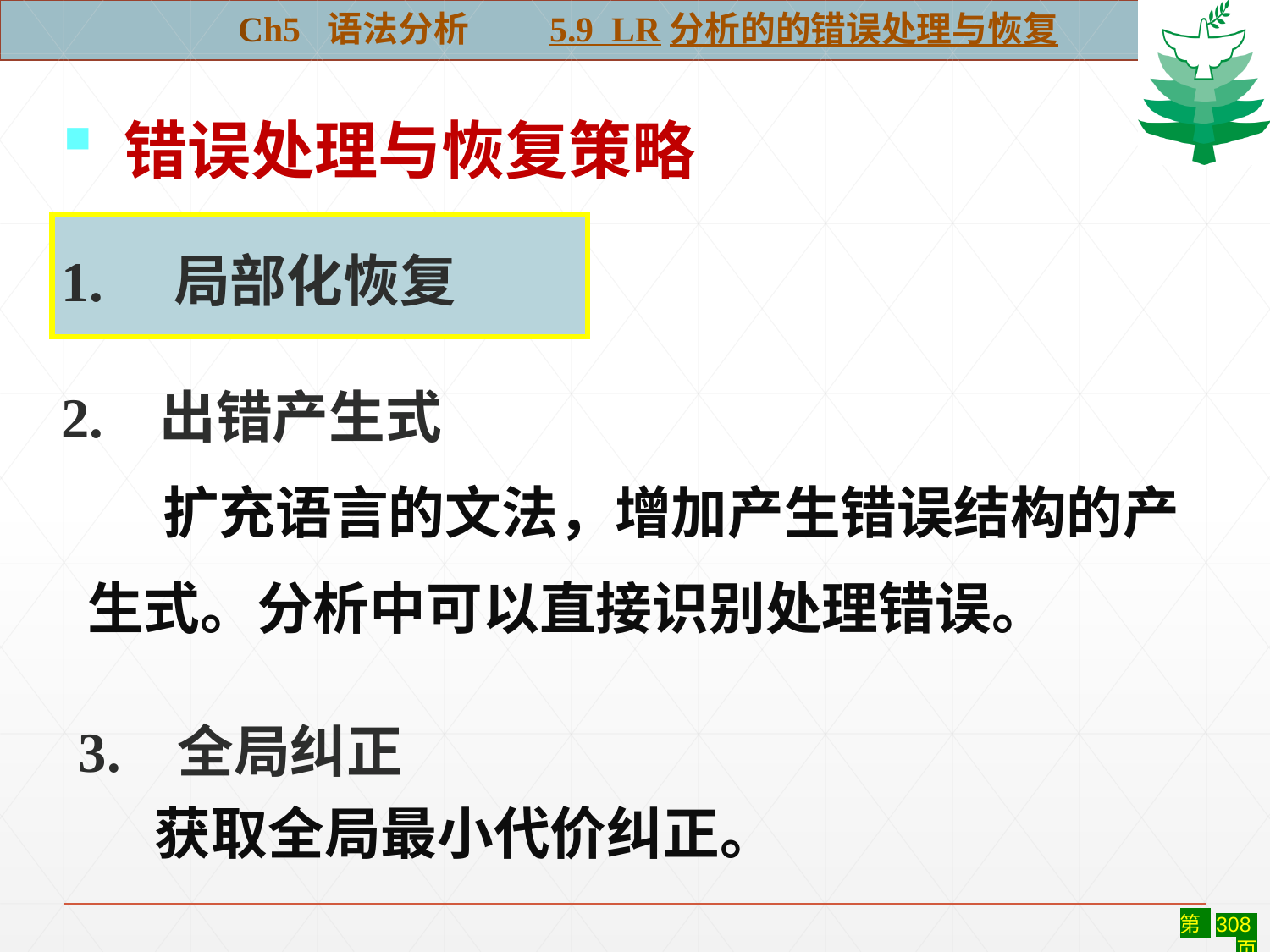

Ch5  语法分析         5.9  LR分析的的错误处理与恢复
 错误处理与恢复策略
#

1.    局部化恢复
2.   出错产生式
        扩充语言的文法，增加产生错误结构的产
 生式。分析中可以直接识别处理错误。
 3.   全局纠正
       获取全局最小代价纠正。